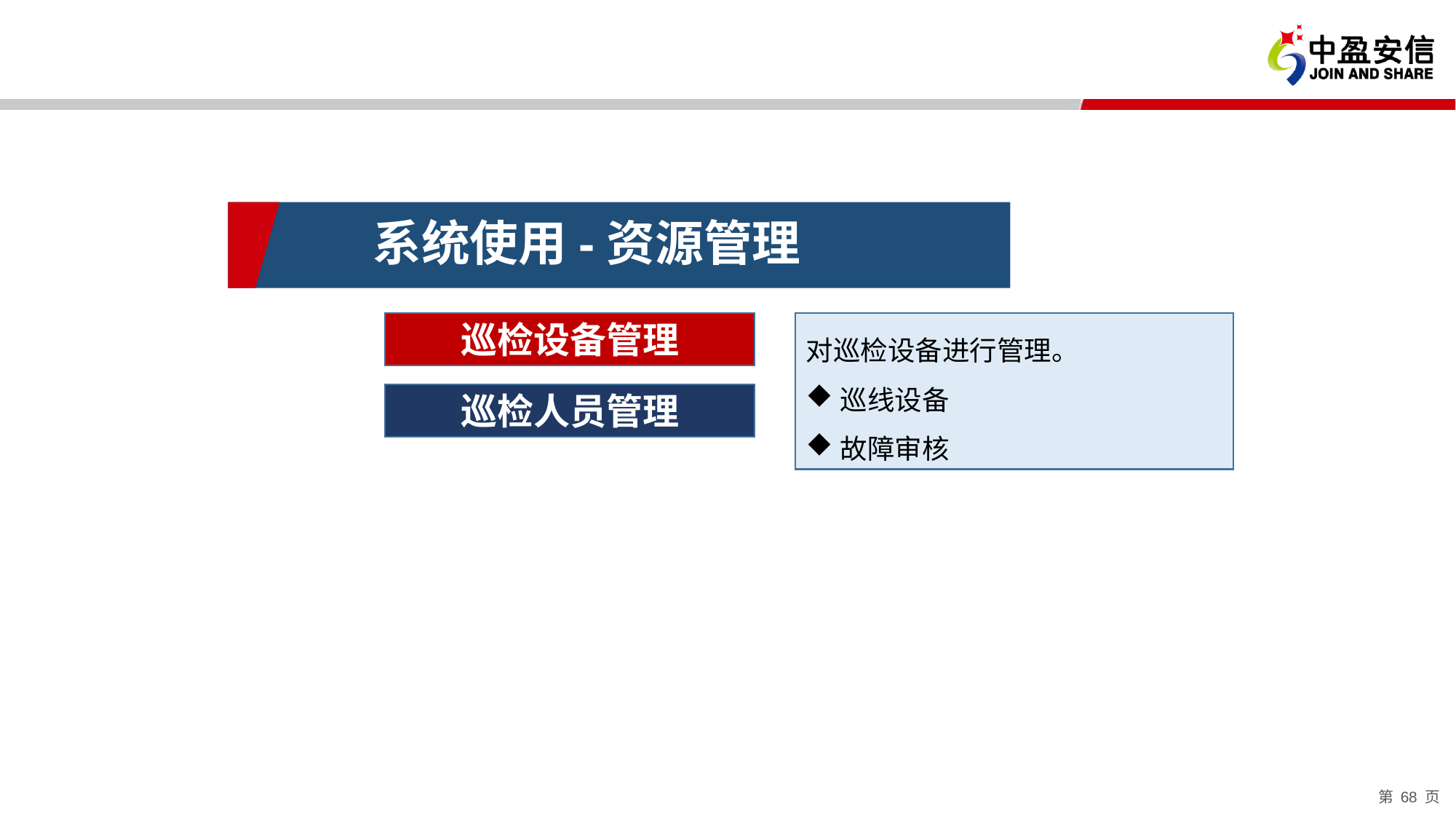

系统使用-资源管理
巡检设备管理
对巡检设备进行管理。
巡线设备
故障审核
巡检人员管理